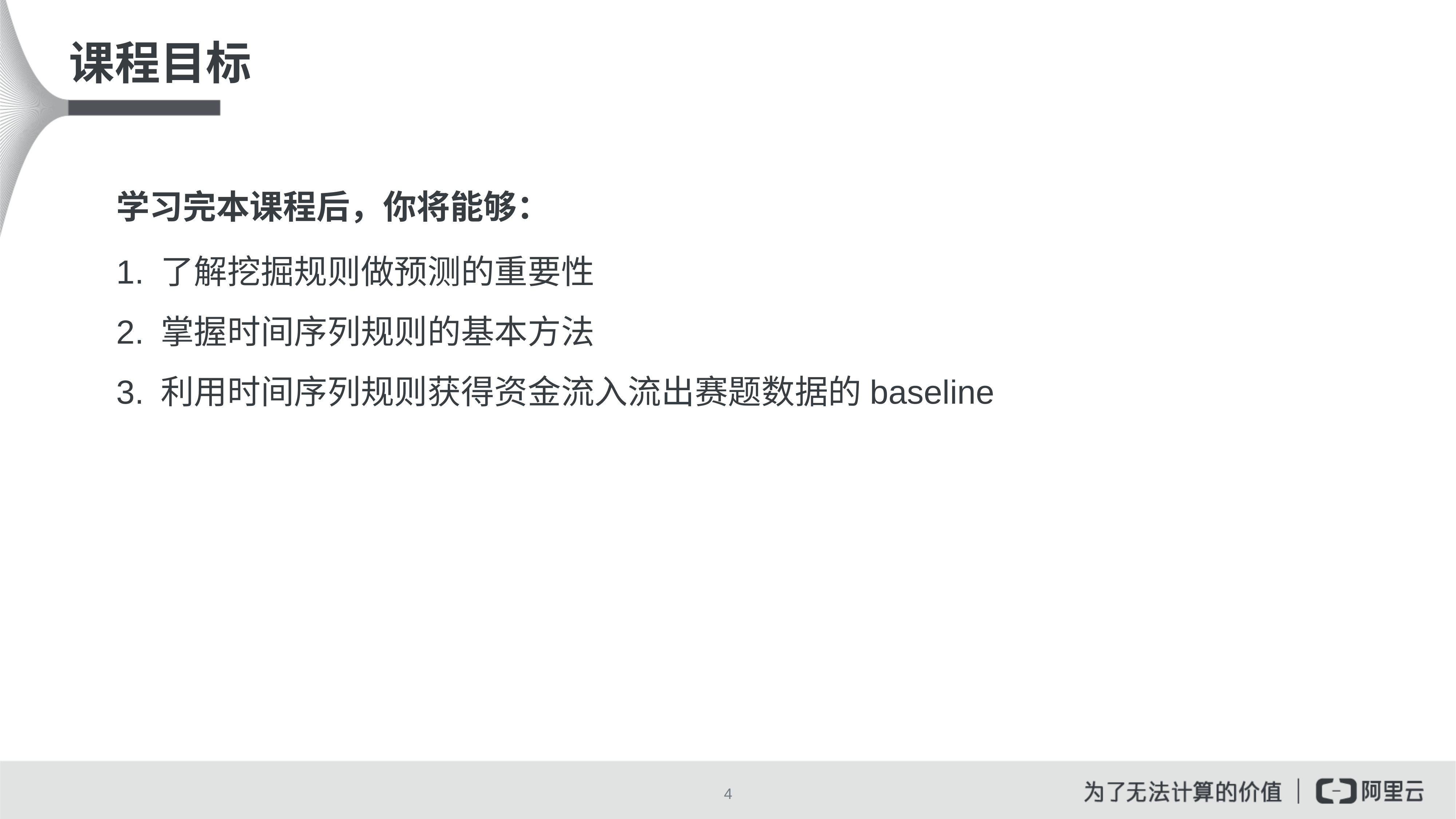

# 课程目标
学习完本课程后，你将能够：
了解挖掘规则做预测的重要性
掌握时间序列规则的基本方法
利用时间序列规则获得资金流入流出赛题数据的baseline